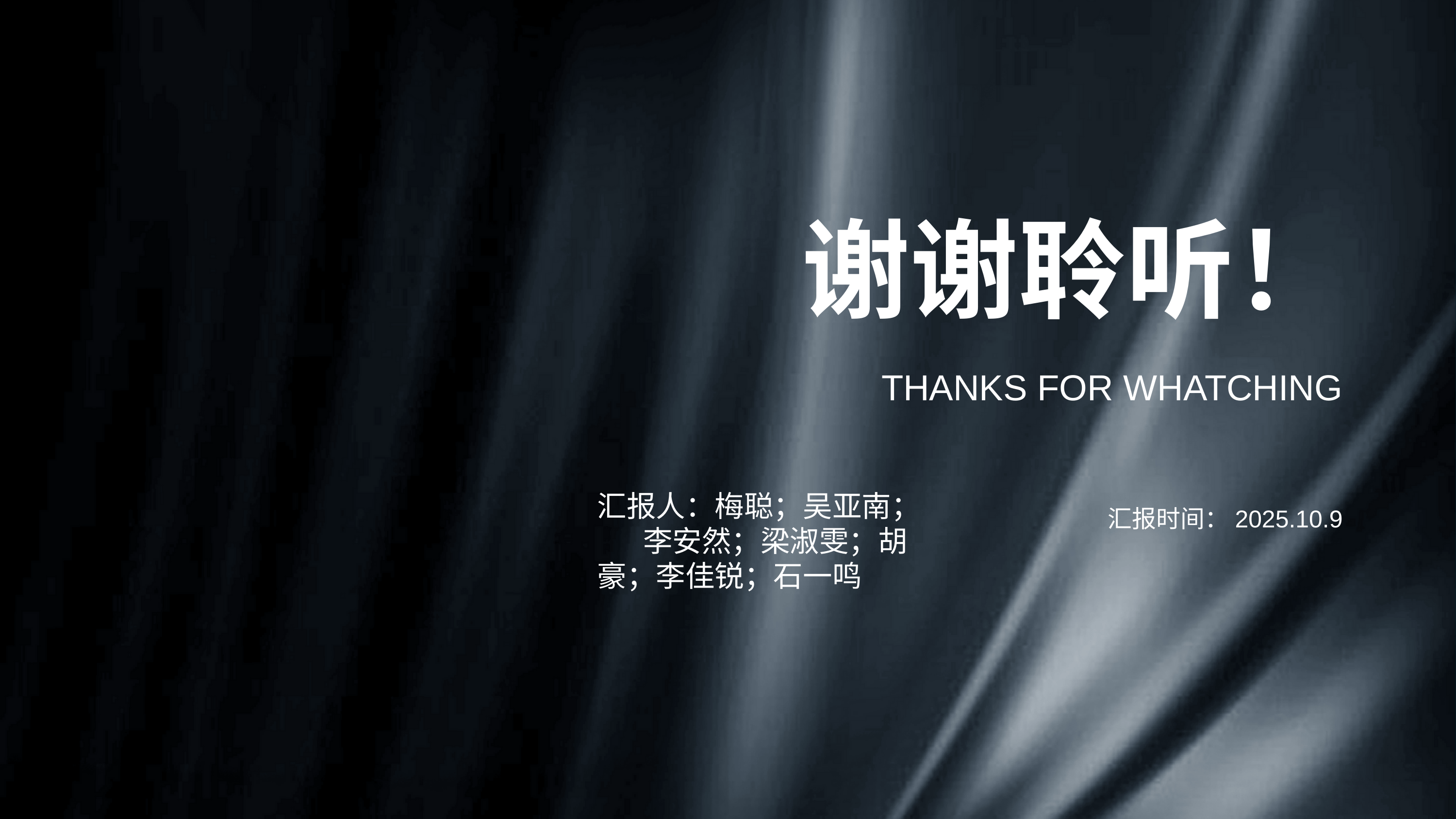

谢谢聆听！
THANKS FOR WHATCHING
汇报人：梅聪；吴亚南；        李安然；梁淑雯；胡豪；李佳锐；石一鸣

汇报时间：2025.10.9